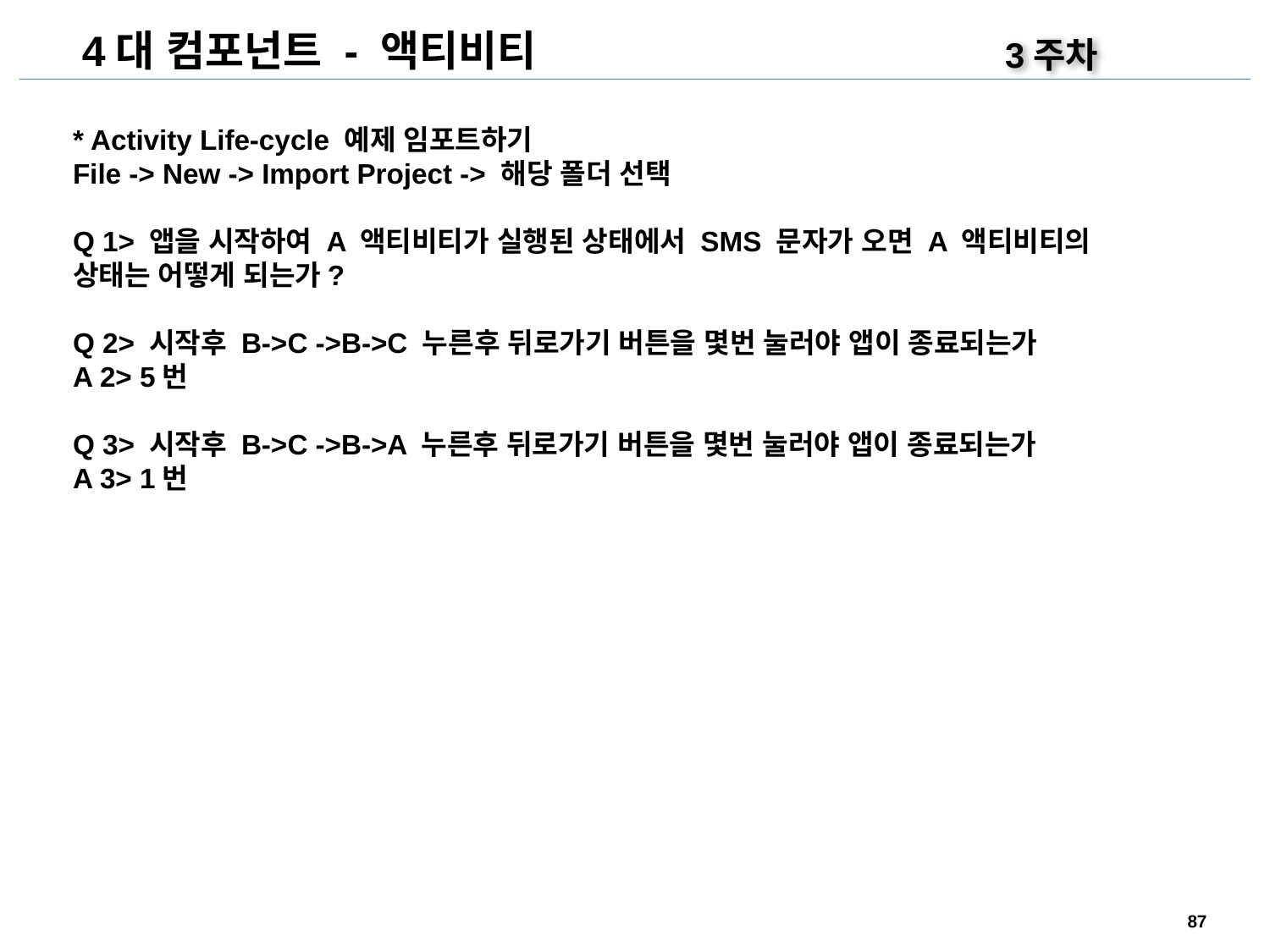

4대 컴포넌트 - 액티비티
3주차
* Activity Life-cycle 예제 임포트하기
File -> New -> Import Project -> 해당 폴더 선택

Q 1> 앱을 시작하여 A 액티비티가 실행된 상태에서 SMS 문자가 오면 A 액티비티의 상태는 어떻게 되는가?

Q 2> 시작후 B->C ->B->C 누른후 뒤로가기 버튼을 몇번 눌러야 앱이 종료되는가
A 2> 5번

Q 3> 시작후 B->C ->B->A 누른후 뒤로가기 버튼을 몇번 눌러야 앱이 종료되는가
A 3> 1번